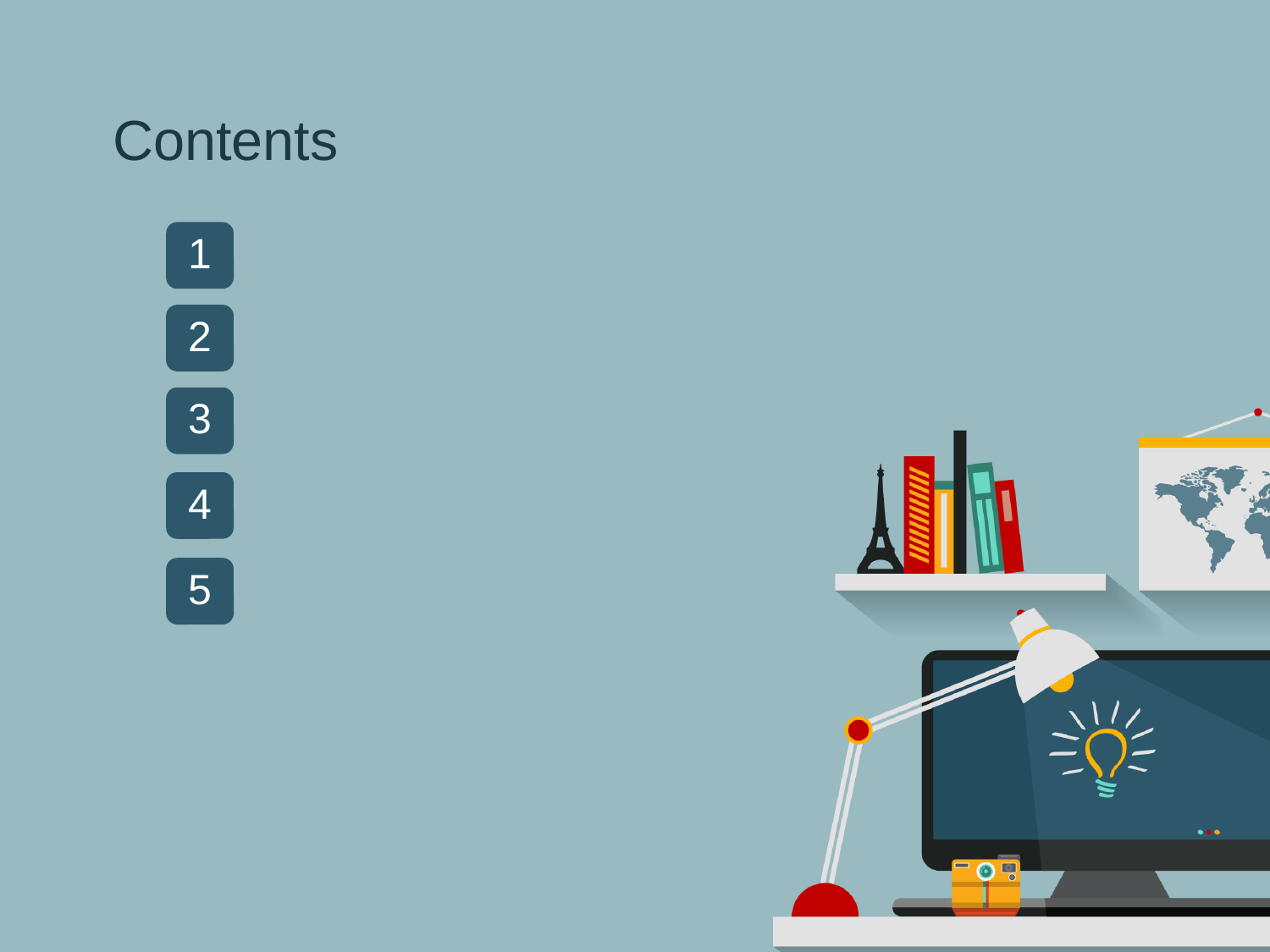

Contents

1
프로젝트 소개

2
설계 준비

3
설계

4
구현

5
마무리